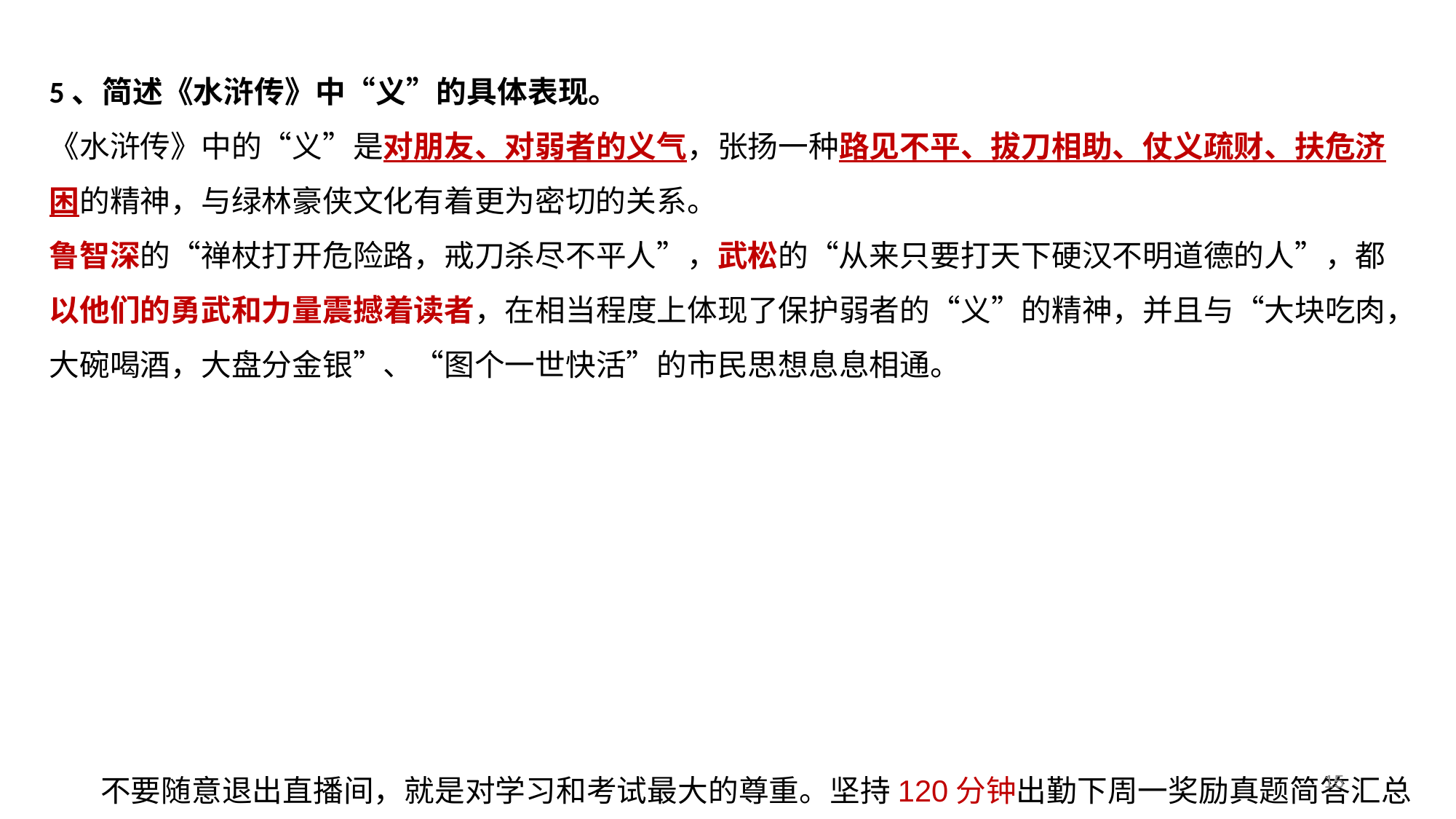

5、简述《水浒传》中“义”的具体表现。
《水浒传》中的“义”是对朋友、对弱者的义气，张扬一种路见不平、拔刀相助、仗义疏财、扶危济困的精神，与绿林豪侠文化有着更为密切的关系。
鲁智深的“禅杖打开危险路，戒刀杀尽不平人”，武松的“从来只要打天下硬汉不明道德的人”，都以他们的勇武和力量震撼着读者，在相当程度上体现了保护弱者的“义”的精神，并且与“大块吃肉，大碗喝酒，大盘分金银”、“图个一世快活”的市民思想息息相通。
15